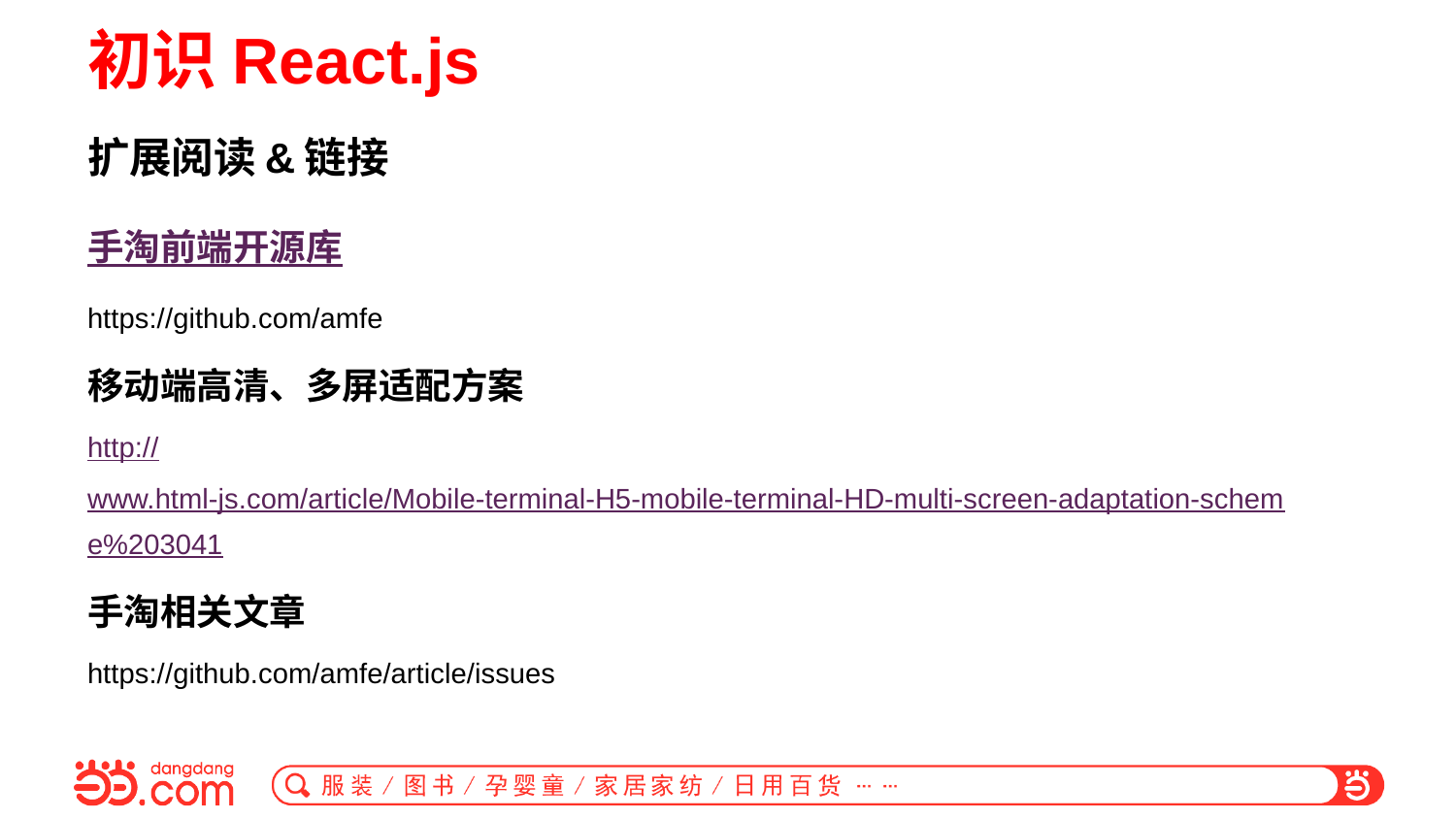

# 初识React.js
扩展阅读&链接
手淘前端开源库
https://github.com/amfe
移动端高清、多屏适配方案
http://www.html-js.com/article/Mobile-terminal-H5-mobile-terminal-HD-multi-screen-adaptation-scheme%203041
手淘相关文章
https://github.com/amfe/article/issues